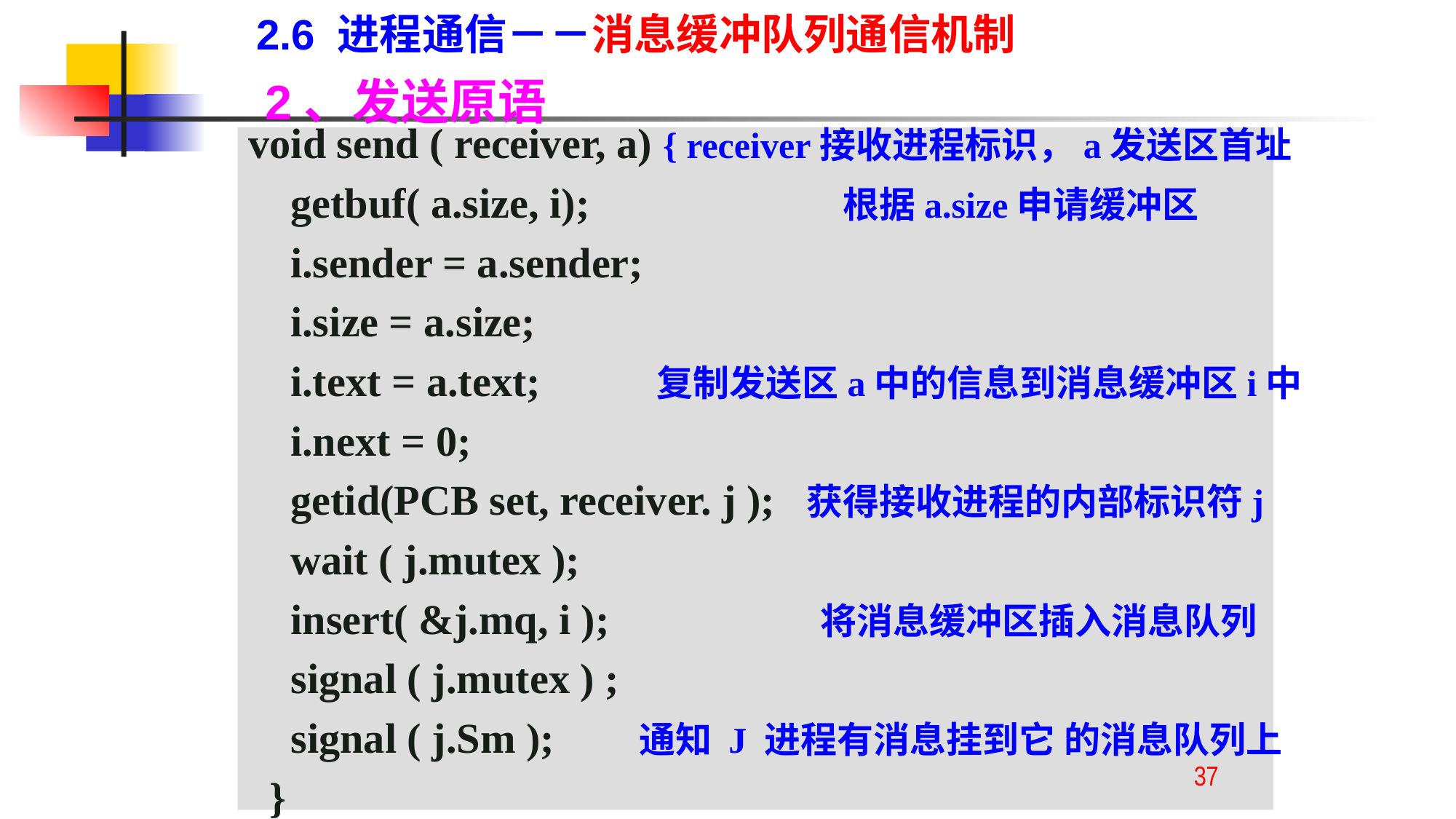

2.6 进程通信－－消息缓冲队列通信机制
2、发送原语
void send ( receiver, a) { receiver接收进程标识，a发送区首址
    getbuf( a.size, i);                       根据a.size申请缓冲区
    i.sender = a.sender;
    i.size = a.size;
    i.text = a.text;          复制发送区a中的信息到消息缓冲区i中
    i.next = 0;
    getid(PCB set, receiver. j );  获得接收进程的内部标识符j
    wait ( j.mutex );
    insert( &j.mq, i );                   将消息缓冲区插入消息队列
    signal ( j.mutex ) ;
    signal ( j.Sm );       通知 J 进程有消息挂到它 的消息队列上
  }
37